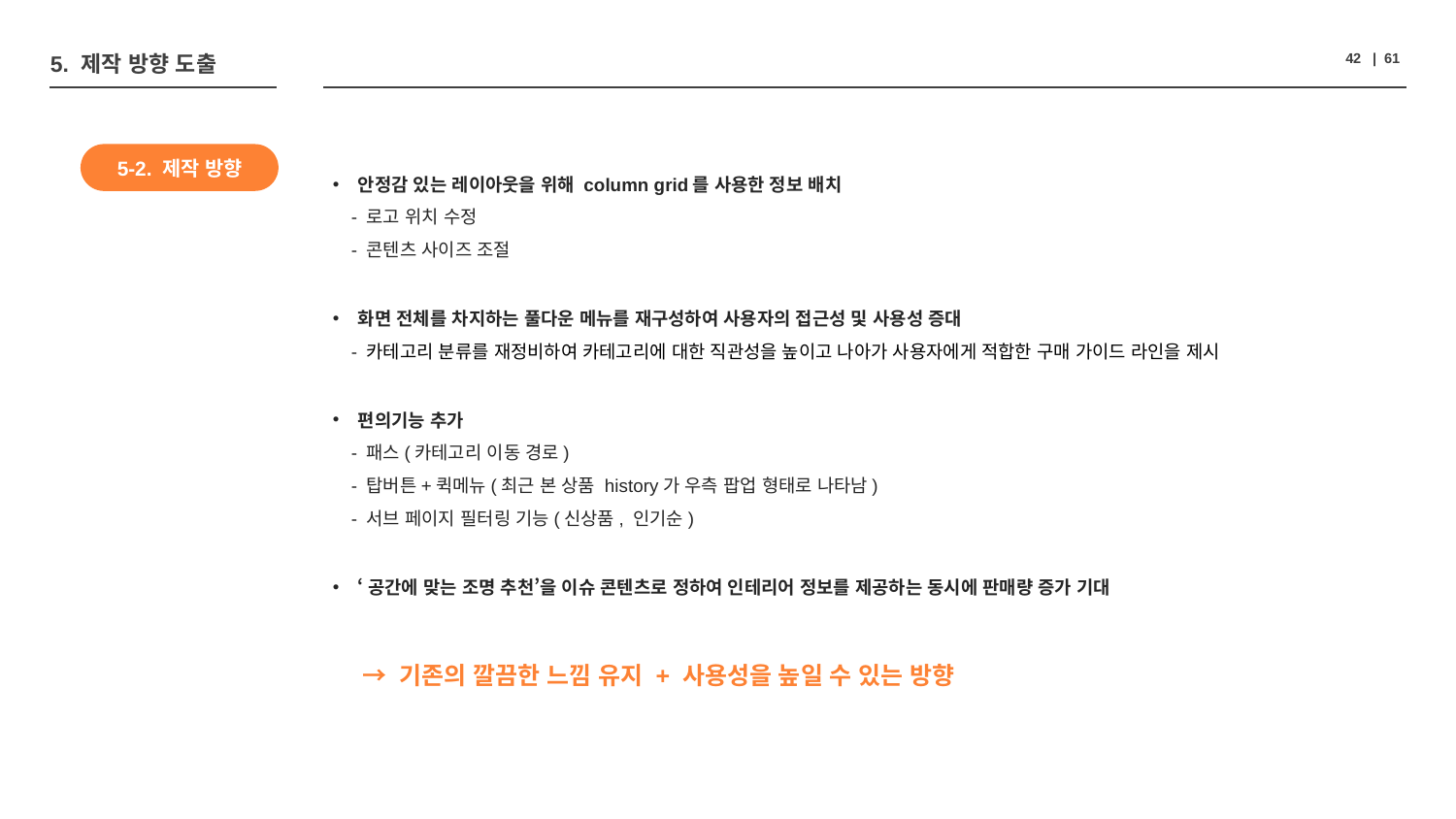

5. 제작 방향 도출
42   |  61

안정감 있는 레이아웃을 위해 column grid를 사용한 정보 배치
    - 로고 위치 수정
    - 콘텐츠 사이즈 조절

화면 전체를 차지하는 풀다운 메뉴를 재구성하여 사용자의 접근성 및 사용성 증대
    - 카테고리 분류를 재정비하여 카테고리에 대한 직관성을 높이고 나아가 사용자에게 적합한 구매 가이드 라인을 제시

편의기능 추가
    - 패스(카테고리 이동 경로)
    - 탑버튼+퀵메뉴(최근 본 상품 history가 우측 팝업 형태로 나타남)
    - 서브 페이지 필터링 기능(신상품, 인기순)

‘공간에 맞는 조명 추천’을 이슈 콘텐츠로 정하여 인테리어 정보를 제공하는 동시에 판매량 증가 기대
5-2. 제작 방향
→ 기존의 깔끔한 느낌 유지 + 사용성을 높일 수 있는 방향